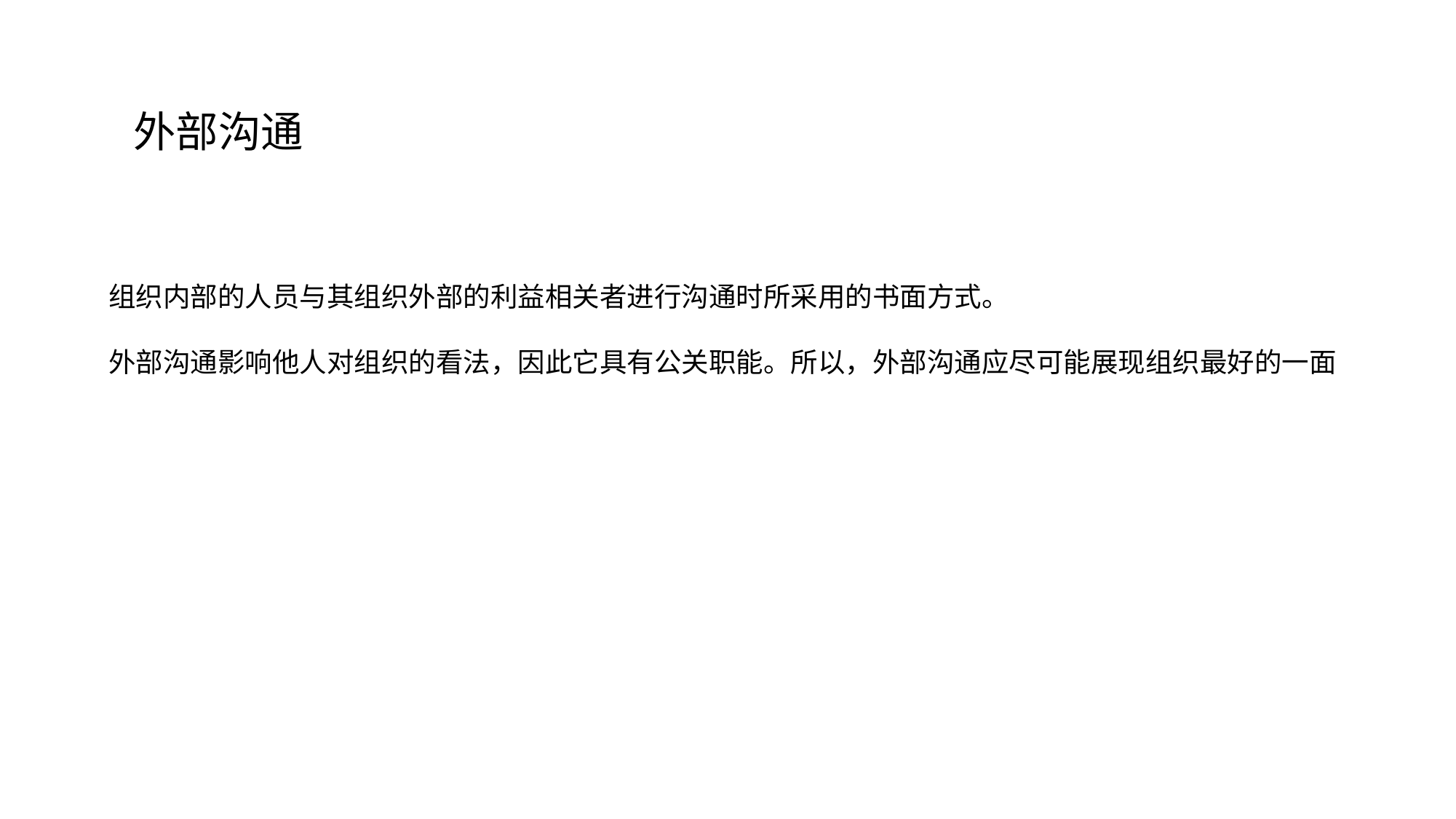

外部沟通
组织内部的人员与其组织外部的利益相关者进行沟通时所采用的书面方式。
外部沟通影响他人对组织的看法，因此它具有公关职能。所以，外部沟通应尽可能展现组织最好的一面